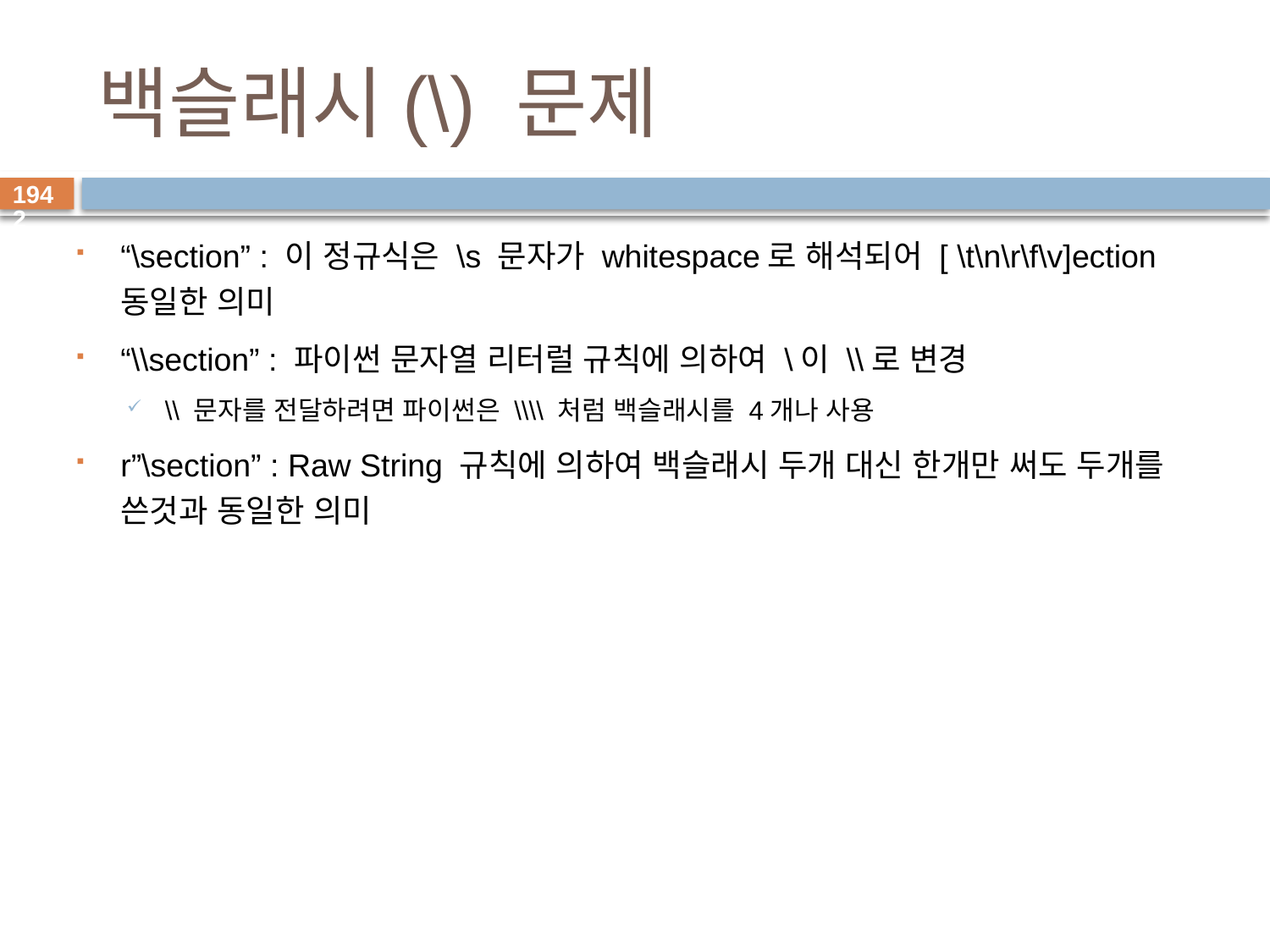

# 백슬래시(\) 문제
1942
“\section” : 이 정규식은 \s 문자가 whitespace로 해석되어 [ \t\n\r\f\v]ection 동일한 의미
“\\section” : 파이썬 문자열 리터럴 규칙에 의하여 \이 \\로 변경
\\ 문자를 전달하려면 파이썬은 \\\\ 처럼 백슬래시를 4개나 사용
r”\section” : Raw String 규칙에 의하여 백슬래시 두개 대신 한개만 써도 두개를 쓴것과 동일한 의미